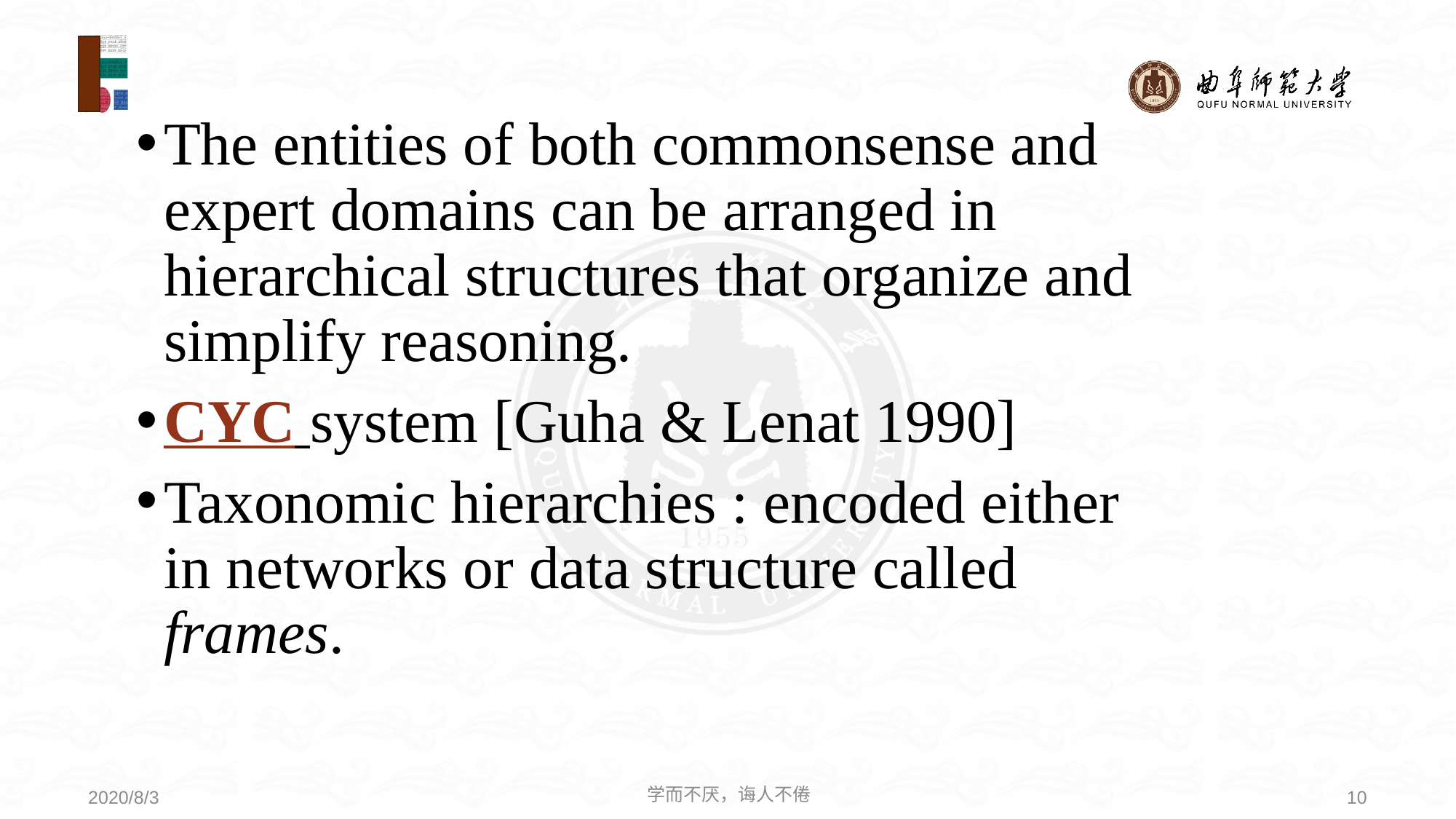

The entities of both commonsense and expert domains can be arranged in hierarchical structures that organize and simplify reasoning.
CYC system [Guha & Lenat 1990]
Taxonomic hierarchies : encoded either in networks or data structure called frames.
学而不厌，诲人不倦
10
2020/8/3